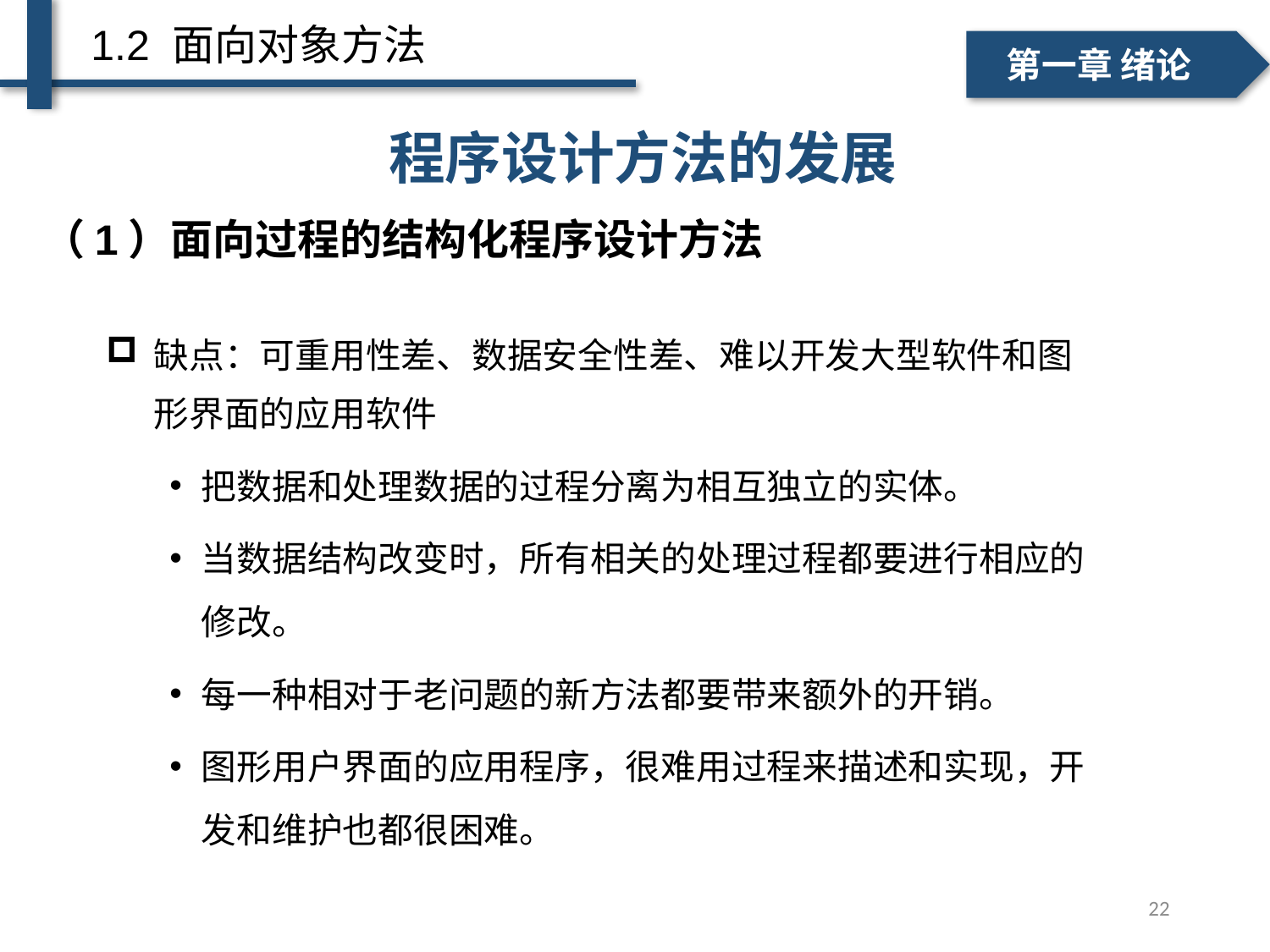

1.2 面向对象方法

一、个人简介
二、学术成绩

第一章 绪论

程序设计方法的发展
（1）面向过程的结构化程序设计方法
缺点：可重用性差、数据安全性差、难以开发大型软件和图形界面的应用软件
把数据和处理数据的过程分离为相互独立的实体。
当数据结构改变时，所有相关的处理过程都要进行相应的修改。
每一种相对于老问题的新方法都要带来额外的开销。
图形用户界面的应用程序，很难用过程来描述和实现，开发和维护也都很困难。
单词级别
句子级别
22